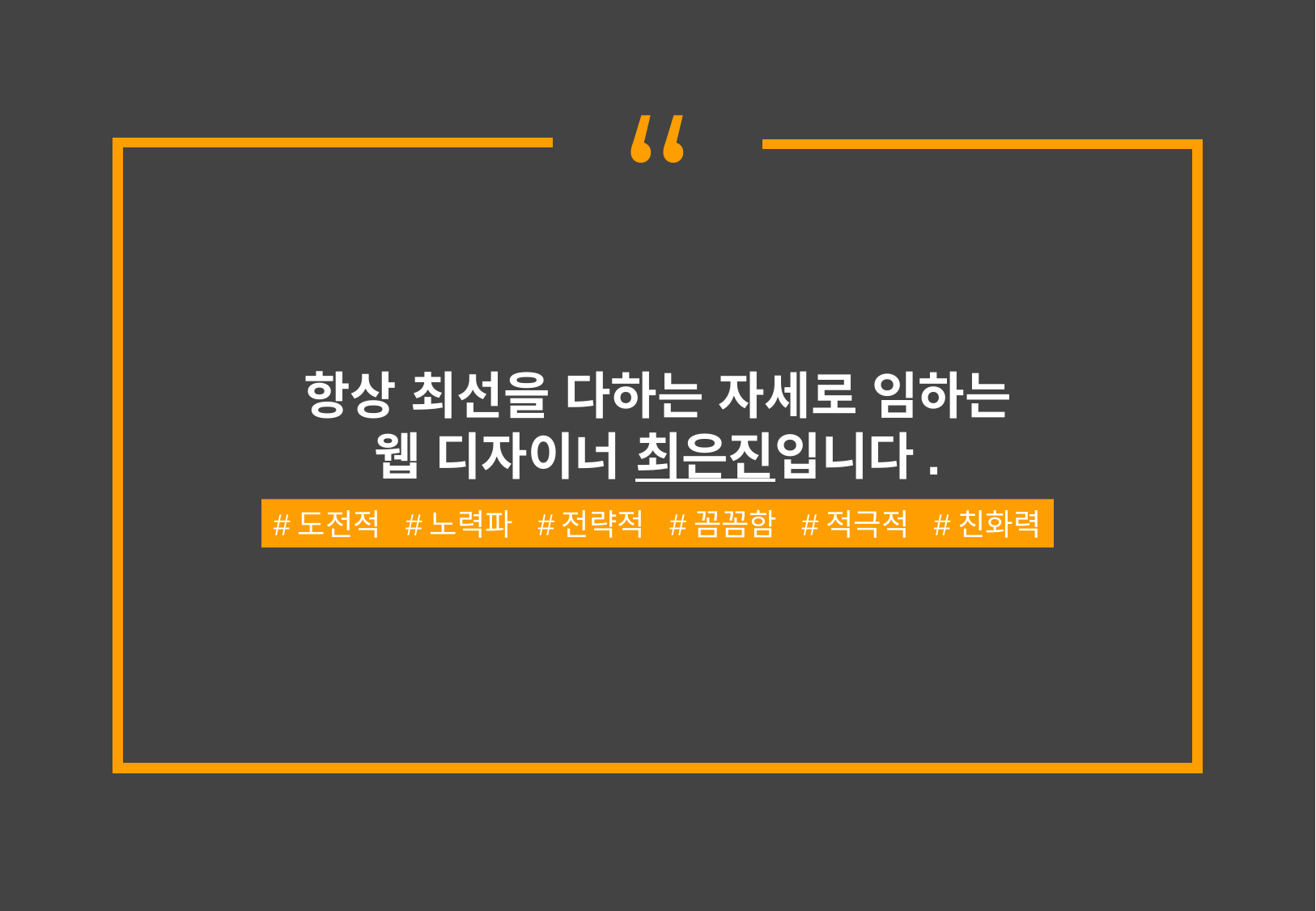

항상 최선을 다하는 자세로 임하는
웹 디자이너 최은진입니다.
#도전적  #노력파  #전략적  #꼼꼼함  #적극적  #친화력